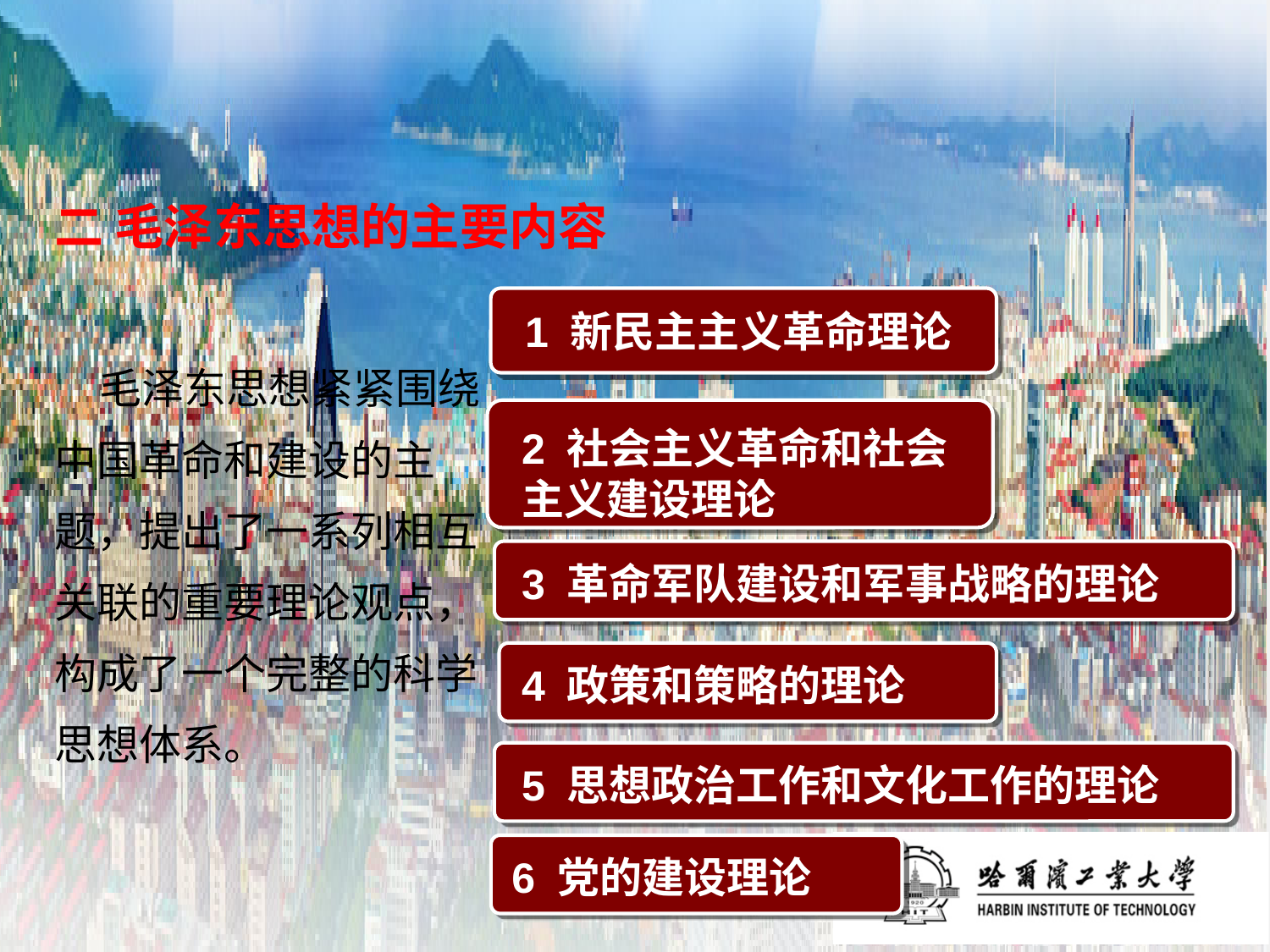

# 二 毛泽东思想的主要内容

1 新民主主义革命理论
   毛泽东思想紧紧围绕中国革命和建设的主题，提出了一系列相互关联的重要理论观点，构成了一个完整的科学思想体系。

2 社会主义革命和社会主义建设理论

3 革命军队建设和军事战略的理论

4 政策和策略的理论

5 思想政治工作和文化工作的理论

6 党的建设理论